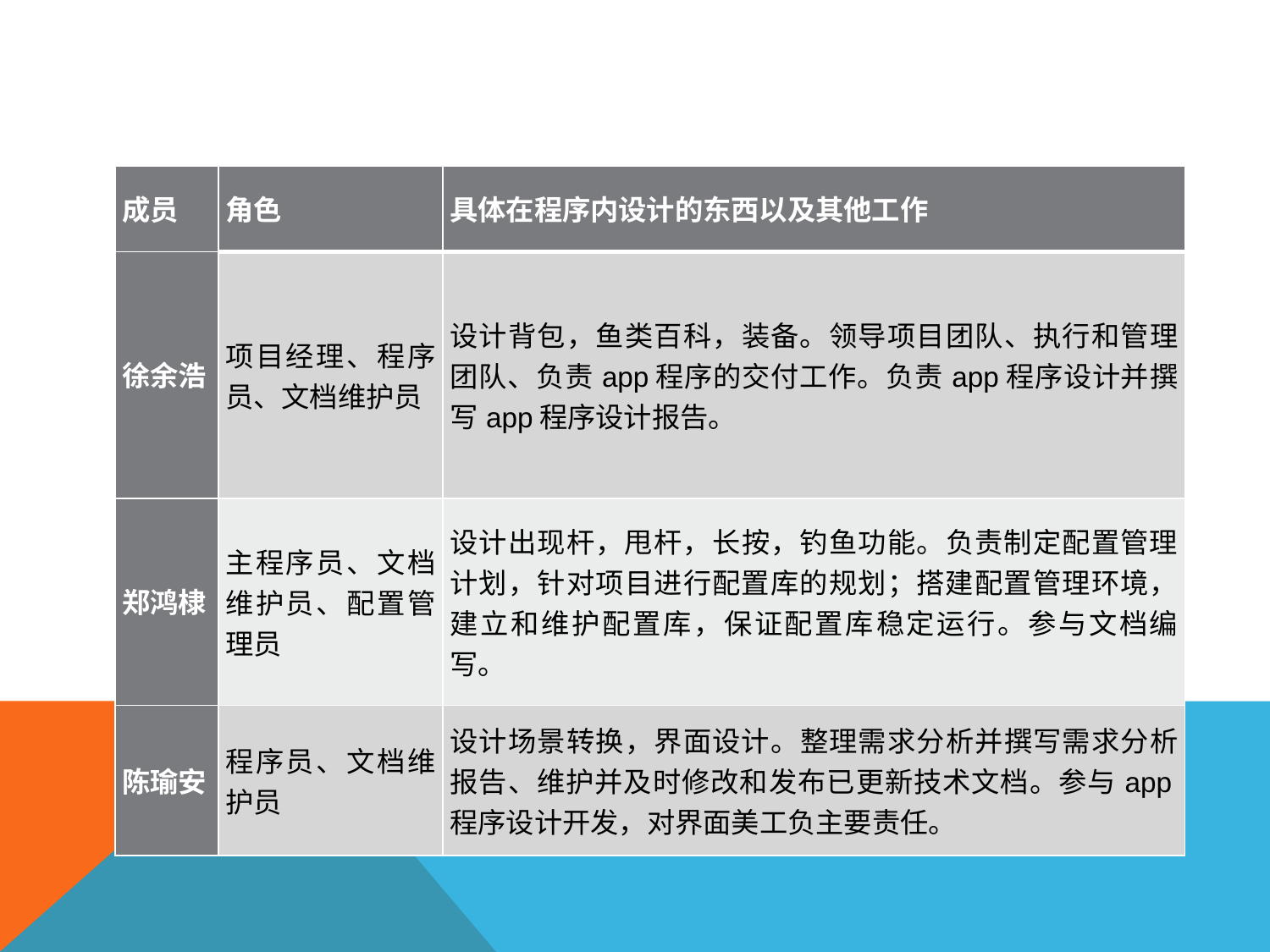

| 成员 | 角色 | 具体在程序内设计的东西以及其他工作 |
| --- | --- | --- |
| 徐余浩 | 项目经理、程序员、文档维护员 | 设计背包，鱼类百科，装备。领导项目团队、执行和管理团队、负责app程序的交付工作。负责app程序设计并撰写app程序设计报告。 |
| 郑鸿棣 | 主程序员、文档维护员、配置管理员 | 设计出现杆，甩杆，长按，钓鱼功能。负责制定配置管理计划，针对项目进行配置库的规划；搭建配置管理环境，建立和维护配置库，保证配置库稳定运行。参与文档编写。 |
| 陈瑜安 | 程序员、文档维护员 | 设计场景转换，界面设计。整理需求分析并撰写需求分析报告、维护并及时修改和发布已更新技术文档。参与app程序设计开发，对界面美工负主要责任。 |